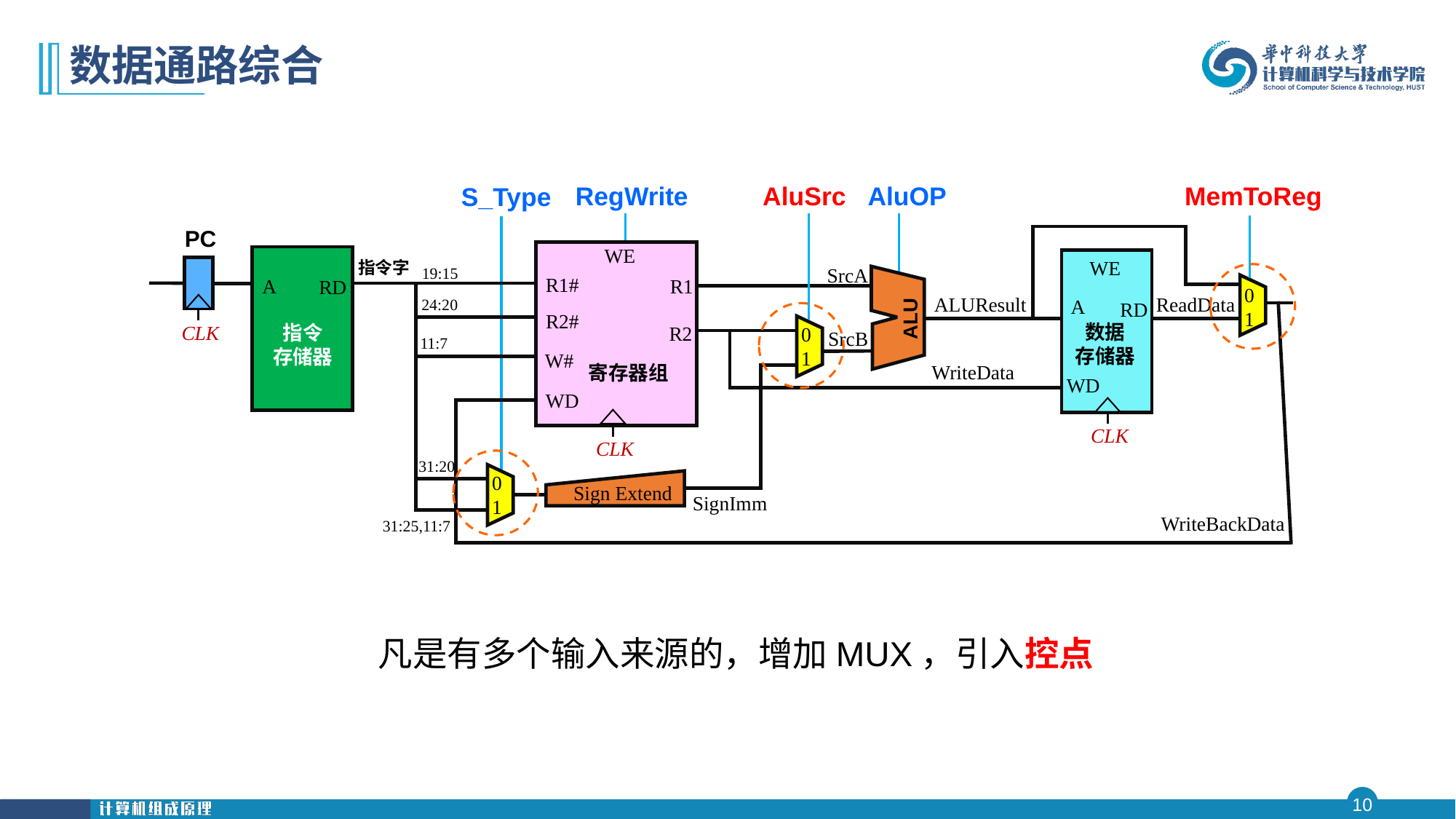

# 数据通路综合
AluSrc
RegWrite
AluOP
MemToReg
S_Type
PC
WE

R1#
R1
R2#
R2
W#
寄存器组
WD

CLK

A
RD
指令
存储器

WE
A
RD
数据
存储器
WD
指令字

SrcA
19:15

0
1

ReadData
ALUResult
24:20

ALU

CLK
0
1
SrcB
11:7

WriteData

CLK

31:20
0
1

Sign Extend

SignImm
WriteBackData
31:25,11:7
凡是有多个输入来源的，增加MUX，引入控点